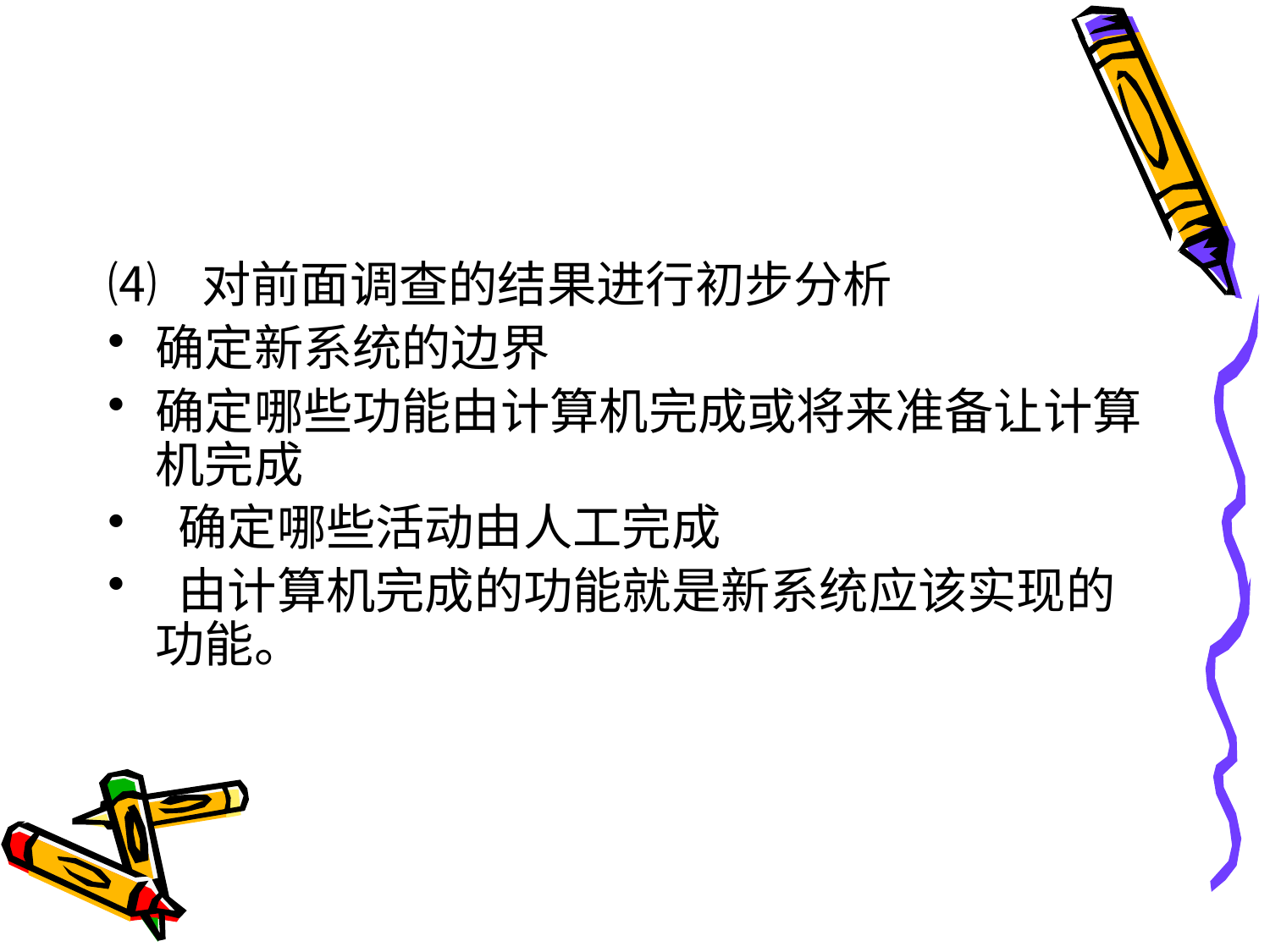

#
⑷   对前面调查的结果进行初步分析
确定新系统的边界
确定哪些功能由计算机完成或将来准备让计算机完成
 确定哪些活动由人工完成
 由计算机完成的功能就是新系统应该实现的功能。